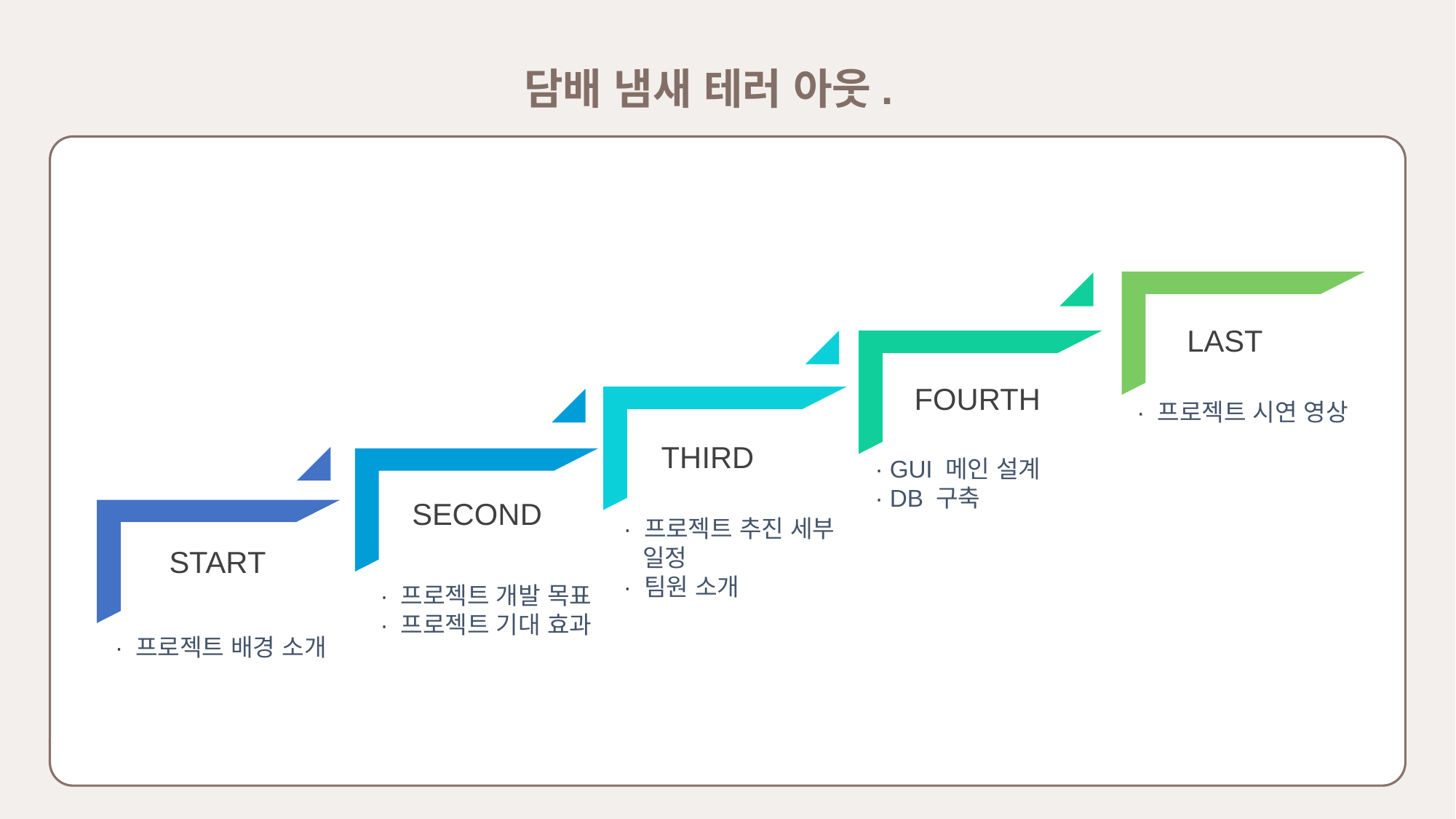

담배 냄새 테러 아웃.

LAST

FOURTH

· 프로젝트 시연 영상
THIRD

· GUI 메인 설계
· DB 구축
SECOND

· 프로젝트 추진 세부
  일정
· 팀원 소개
START
· 프로젝트 개발 목표
· 프로젝트 기대 효과
· 프로젝트 배경 소개